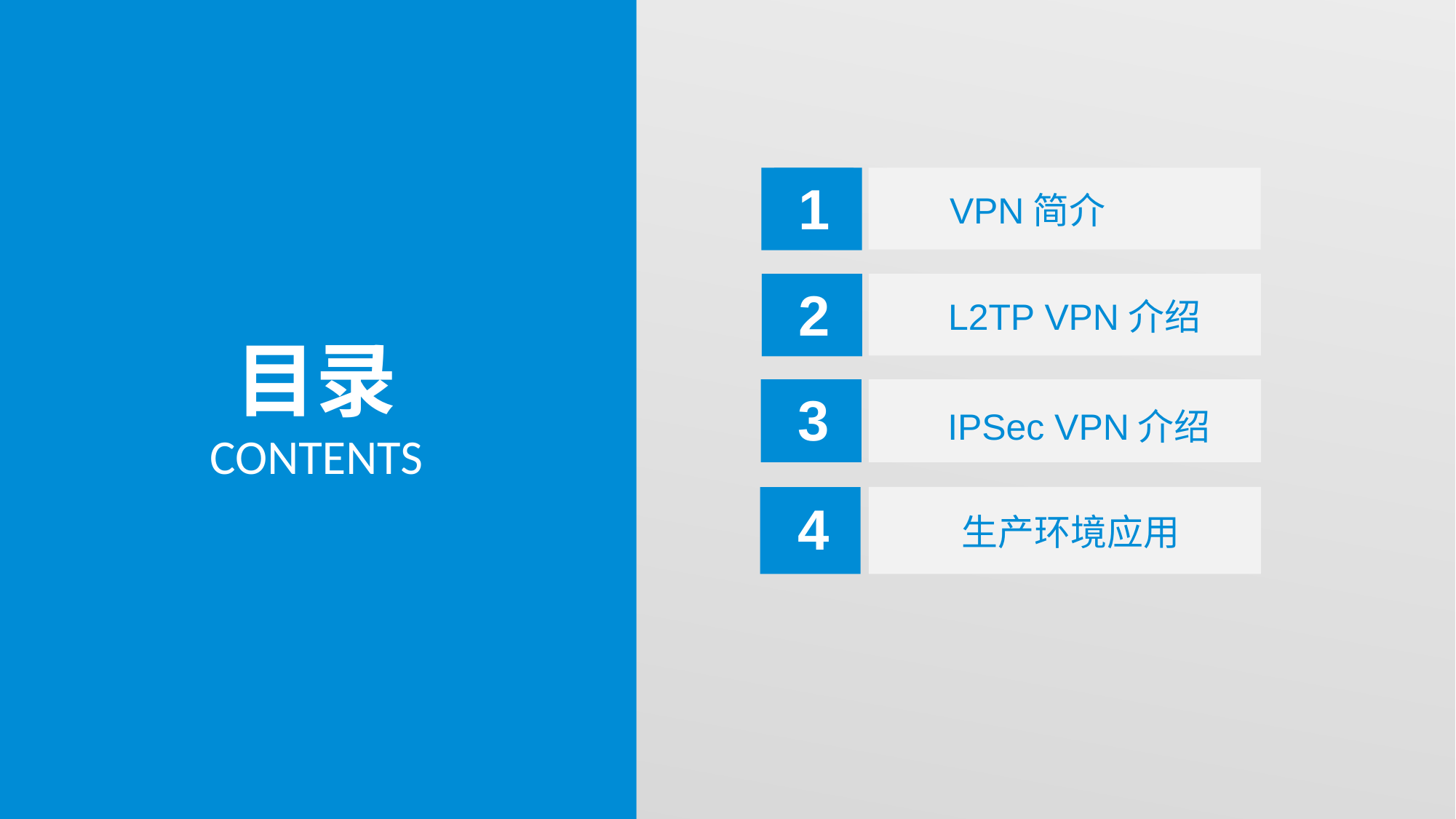

1

VPN简介

2

L2TP VPN介绍
目录
CONTENTS
3

IPSec VPN介绍

4
生产环境应用